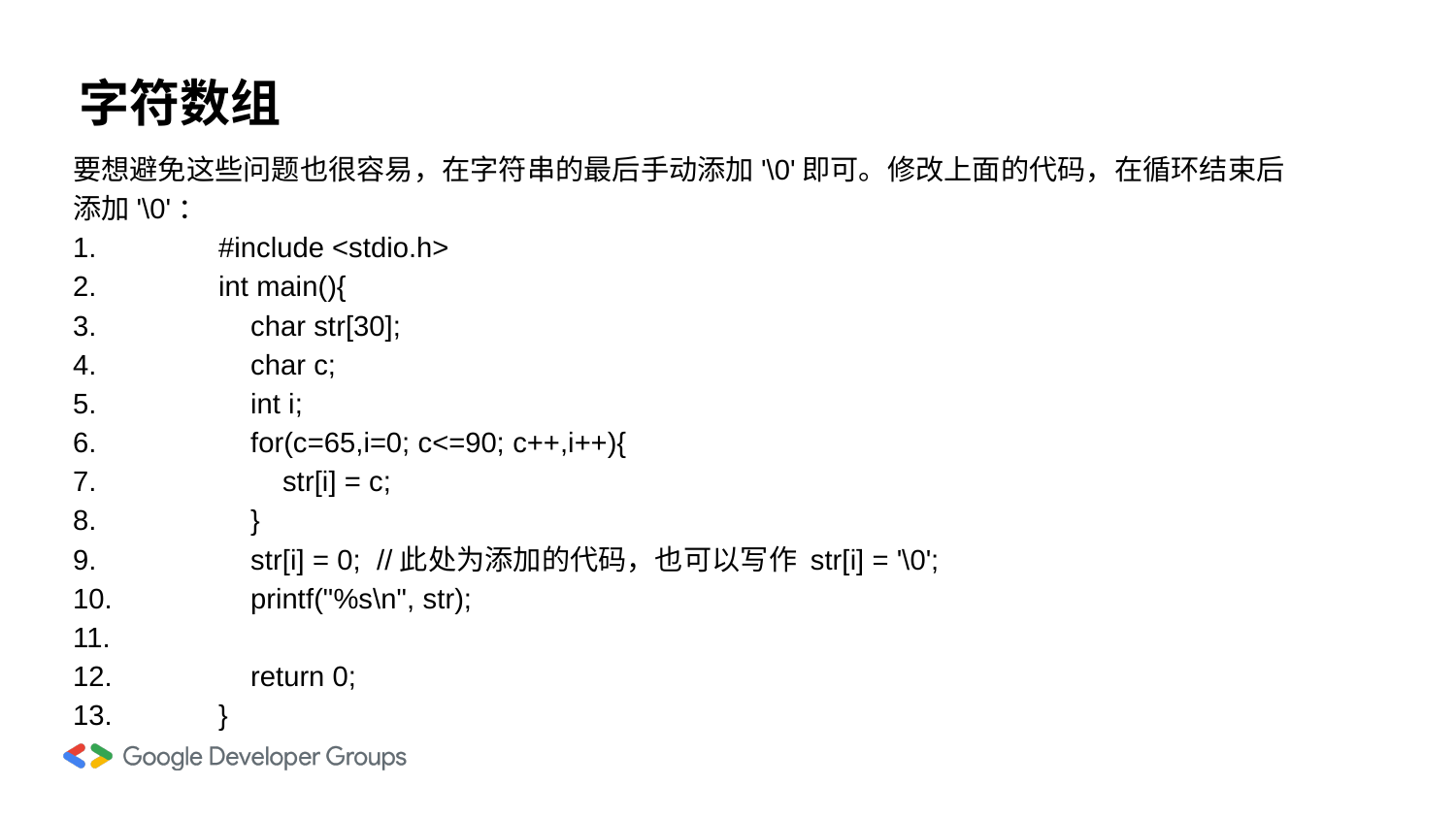

# 字符数组
要想避免这些问题也很容易，在字符串的最后手动添加'\0'即可。修改上面的代码，在循环结束后添加'\0'：
1.	#include <stdio.h>
2.	int main(){
3.	    char str[30];
4.	    char c;
5.	    int i;
6.	    for(c=65,i=0; c<=90; c++,i++){
7.	        str[i] = c;
8.	    }
9.	    str[i] = 0;  //此处为添加的代码，也可以写作 str[i] = '\0';
10.	    printf("%s\n", str);
11.
12.	    return 0;
13.	}